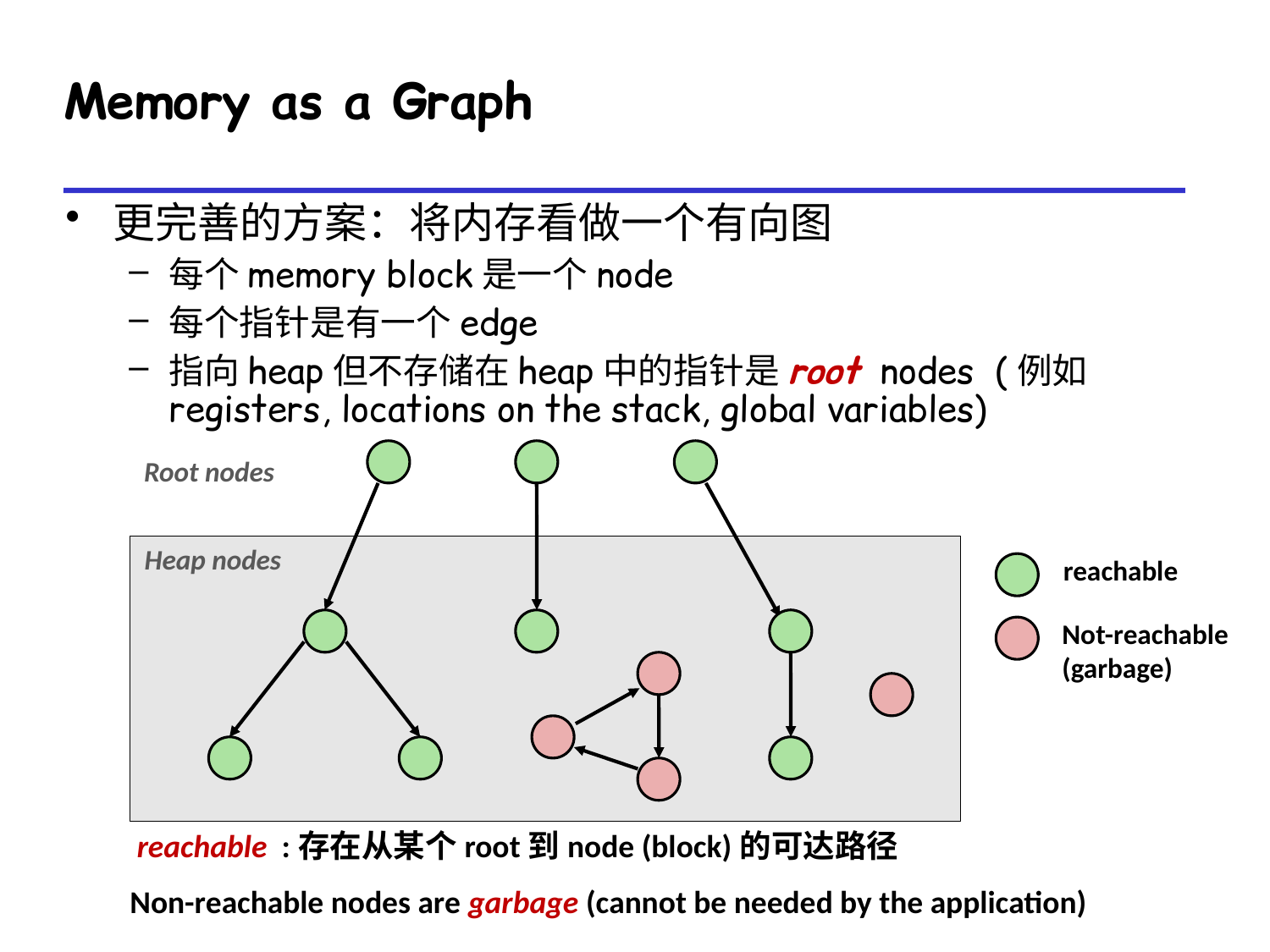

# Memory as a Graph
更完善的方案：将内存看做一个有向图
每个memory block是一个node
每个指针是有一个edge
指向heap但不存储在heap中的指针是root  nodes  (例如registers, locations on the stack, global variables)

Root nodes

Heap nodes
reachable

Not-reachable
(garbage)

 reachable  :存在从某个root到node (block)的可达路径
Non-reachable nodes are garbage (cannot be needed by the application)